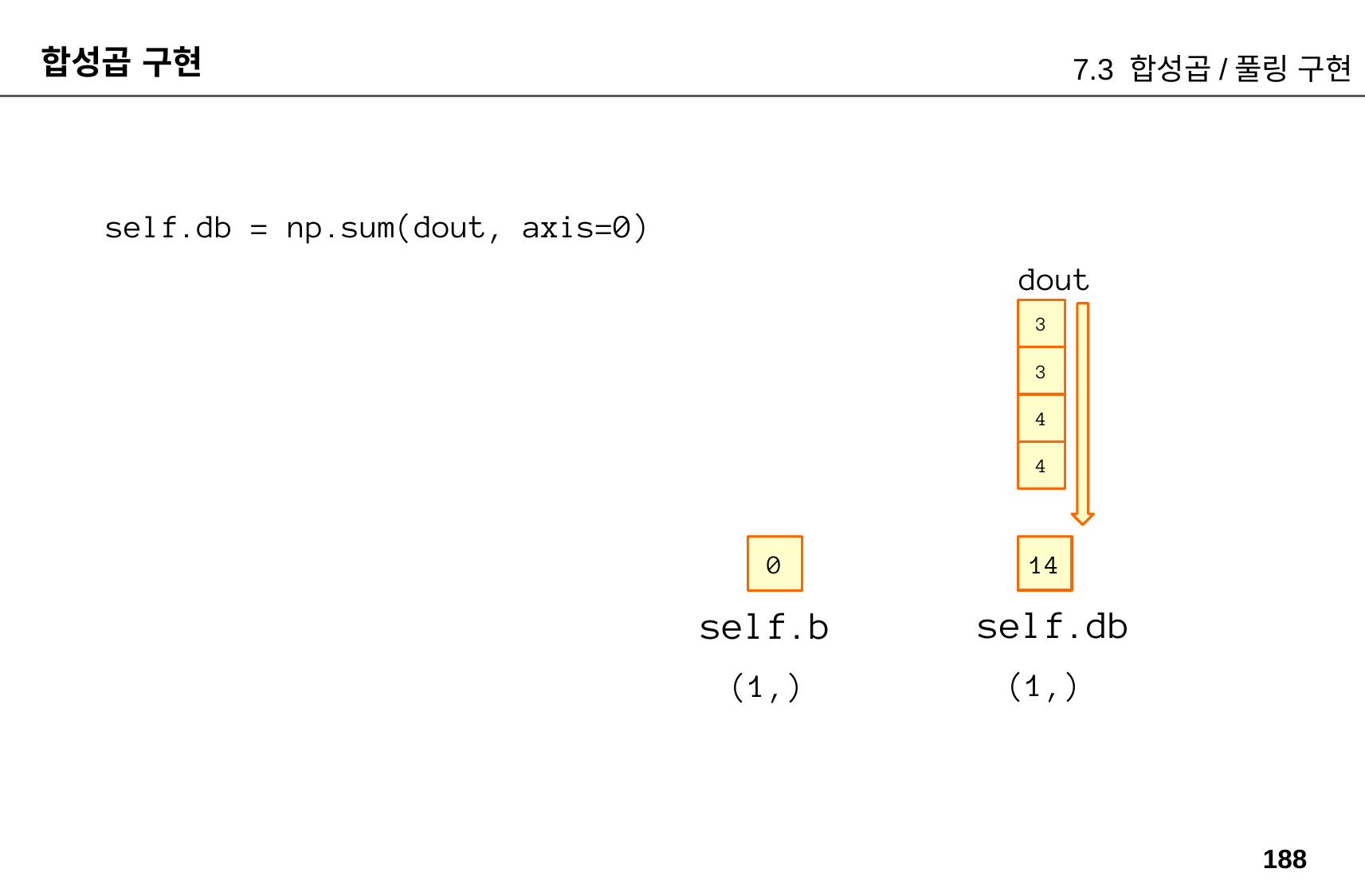

합성곱 구현
7.3 합성곱/풀링 구현
self.db = np.sum(dout, axis=0)
dout
3

3
4
4
14
0
self.db
self.b
(1,)
(1,)